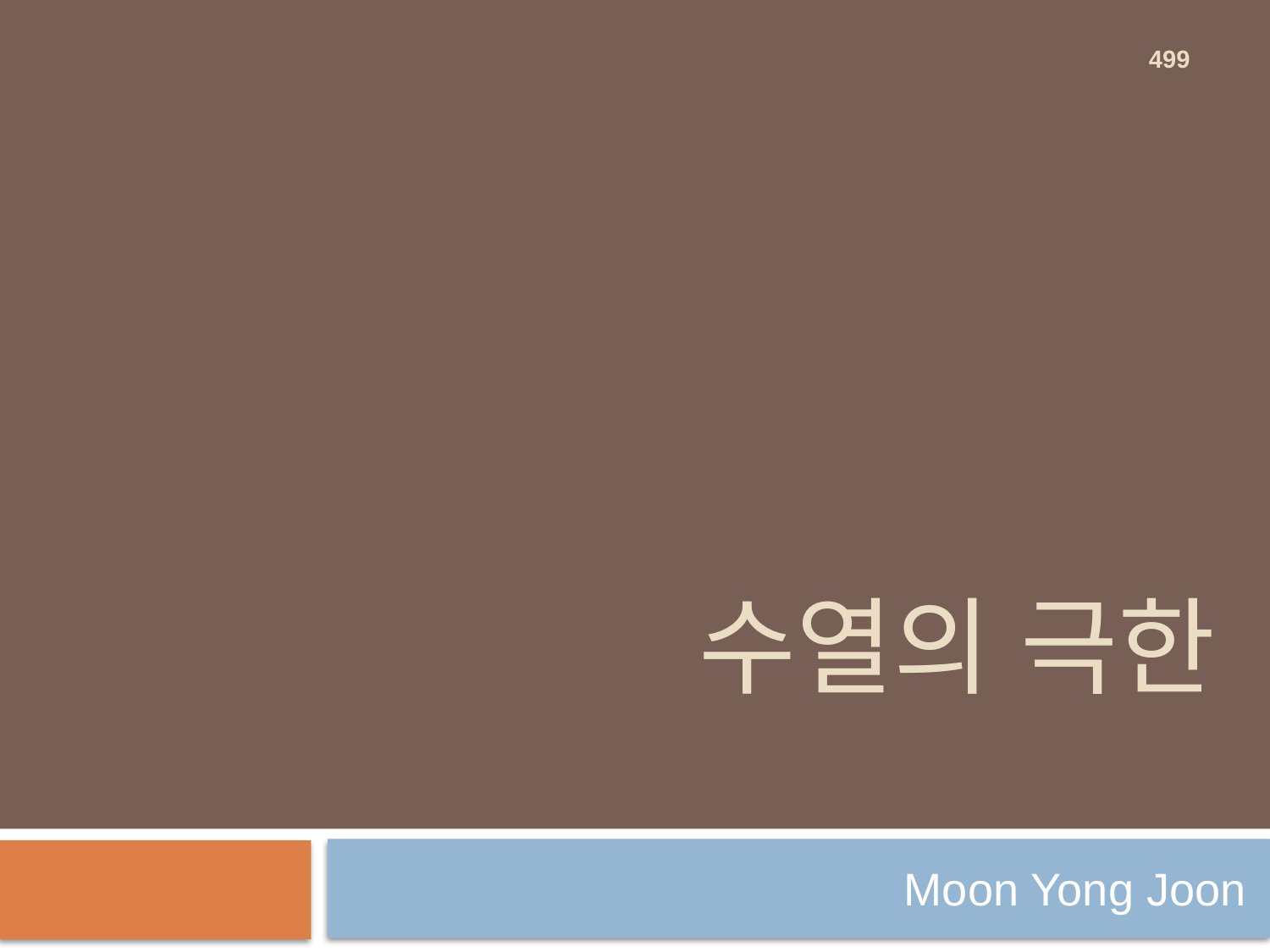

499
# 수열의 극한
Moon Yong Joon